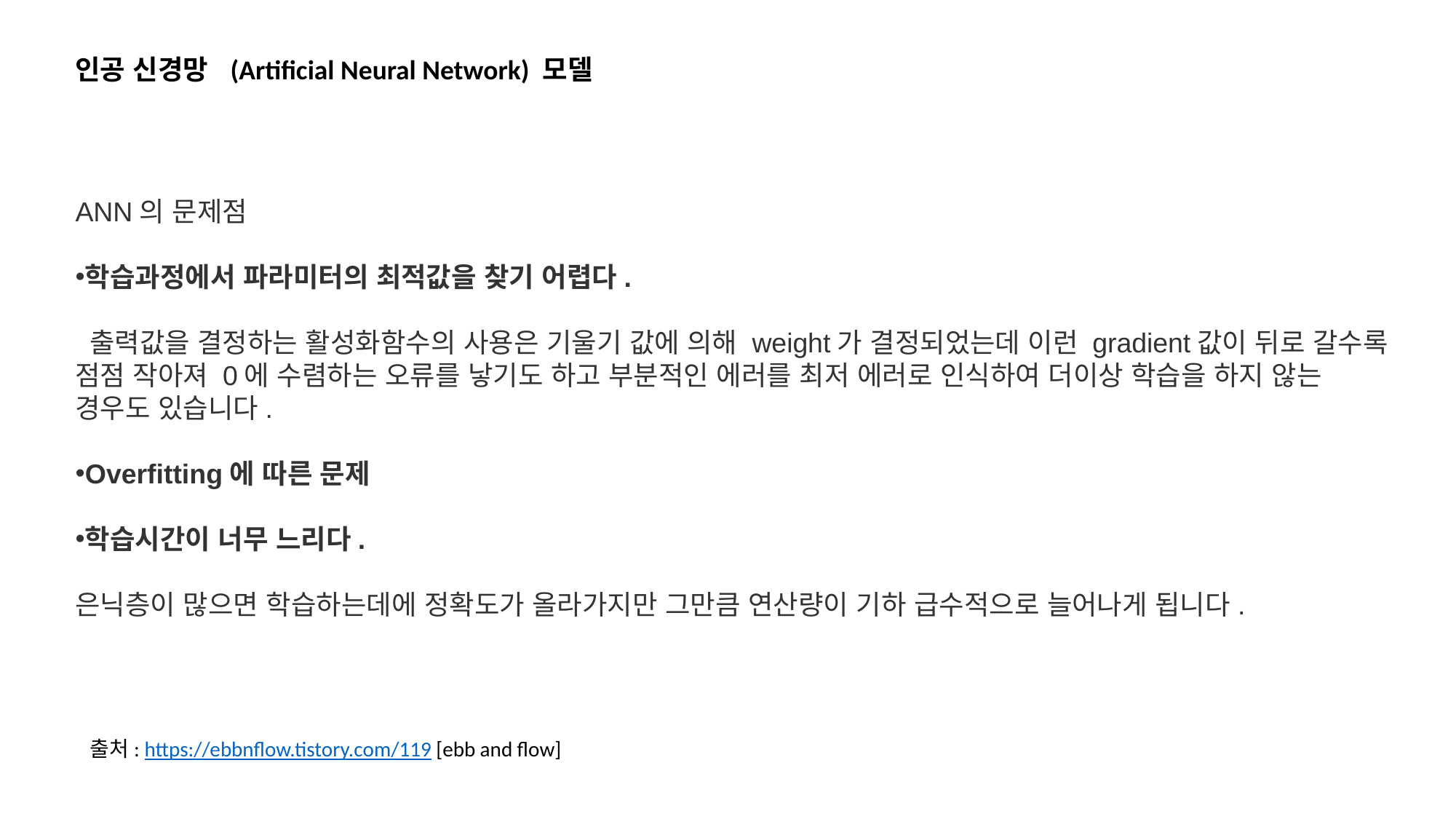

인공 신경망  (Artificial Neural Network) 모델
ANN의 문제점

학습과정에서 파라미터의 최적값을 찾기 어렵다.

 출력값을 결정하는 활성화함수의 사용은 기울기 값에 의해 weight가 결정되었는데 이런 gradient값이 뒤로 갈수록 점점 작아져 0에 수렴하는 오류를 낳기도 하고 부분적인 에러를 최저 에러로 인식하여 더이상 학습을 하지 않는 경우도 있습니다.

Overfitting에 따른 문제

학습시간이 너무 느리다.

은닉층이 많으면 학습하는데에 정확도가 올라가지만 그만큼 연산량이 기하 급수적으로 늘어나게 됩니다.

출처: https://ebbnflow.tistory.com/119 [ebb and flow]